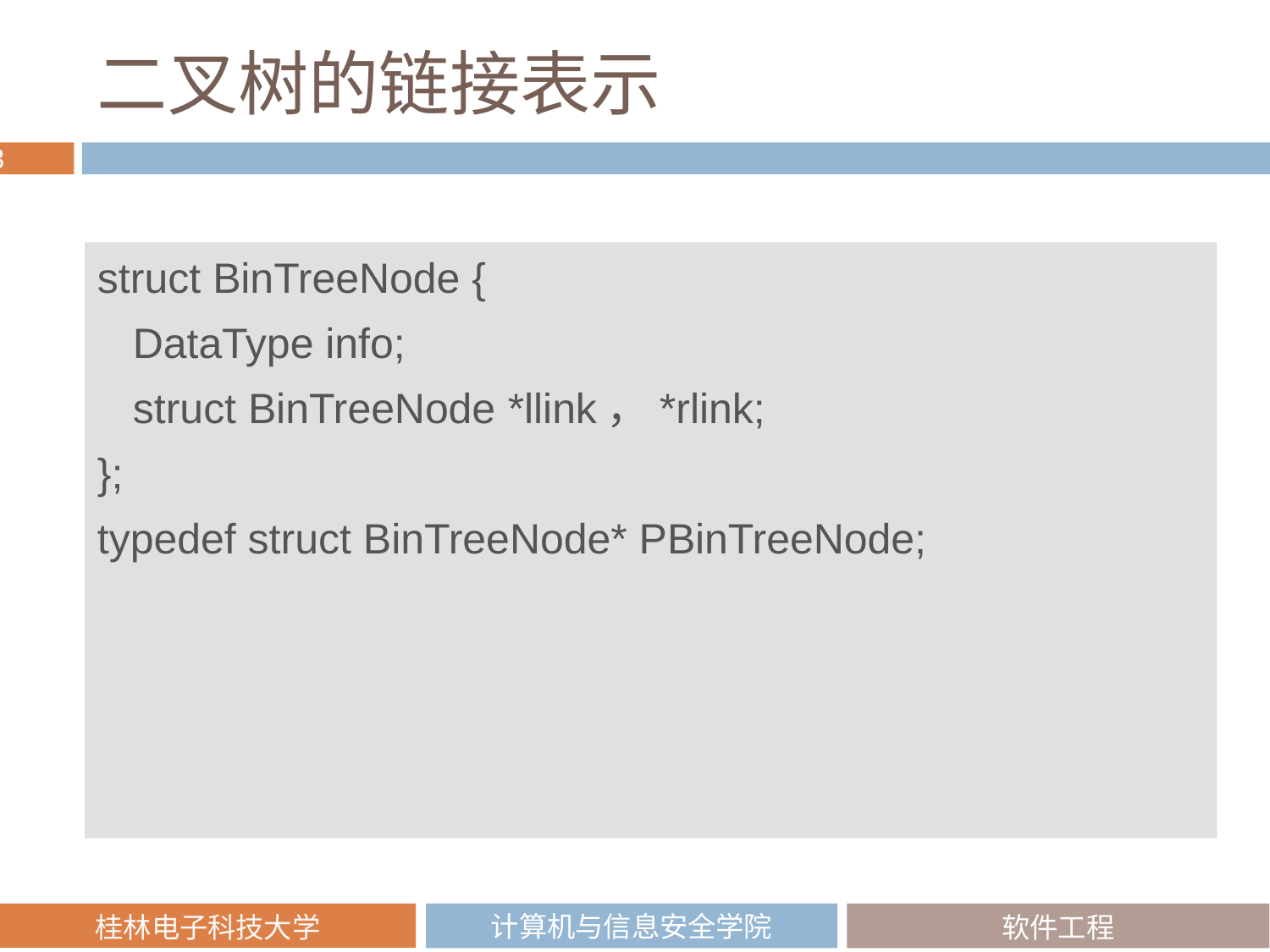

# 二叉树的链接表示
struct BinTreeNode {
   DataType info;
   struct BinTreeNode *llink，*rlink;
};
typedef struct BinTreeNode* PBinTreeNode;